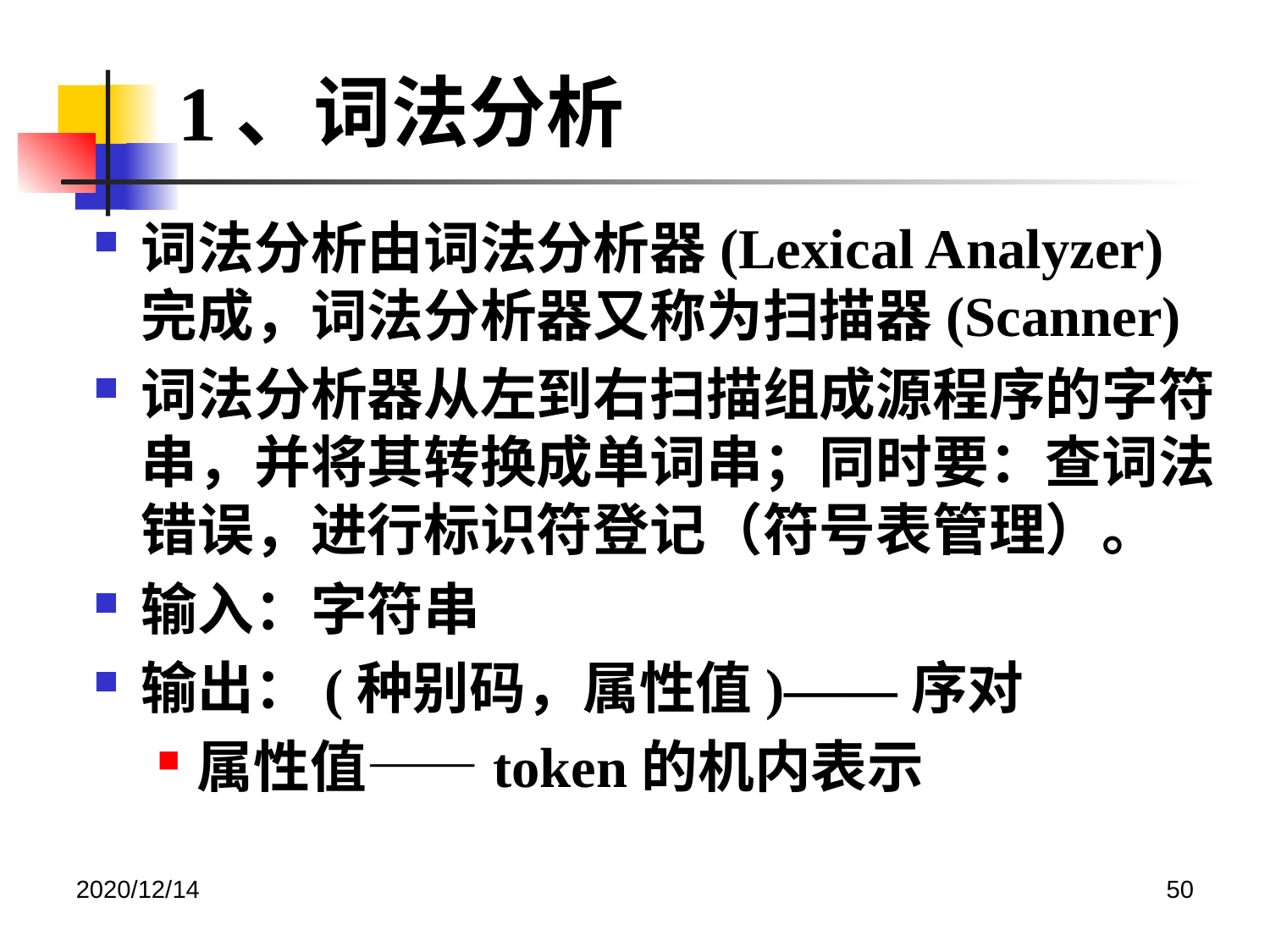

1、词法分析
词法分析由词法分析器(Lexical Analyzer)完成，词法分析器又称为扫描器(Scanner)
词法分析器从左到右扫描组成源程序的字符串，并将其转换成单词串；同时要：查词法错误，进行标识符登记（符号表管理）。
输入：字符串
输出：(种别码，属性值)——序对
属性值——token的机内表示
2020/12/14
50